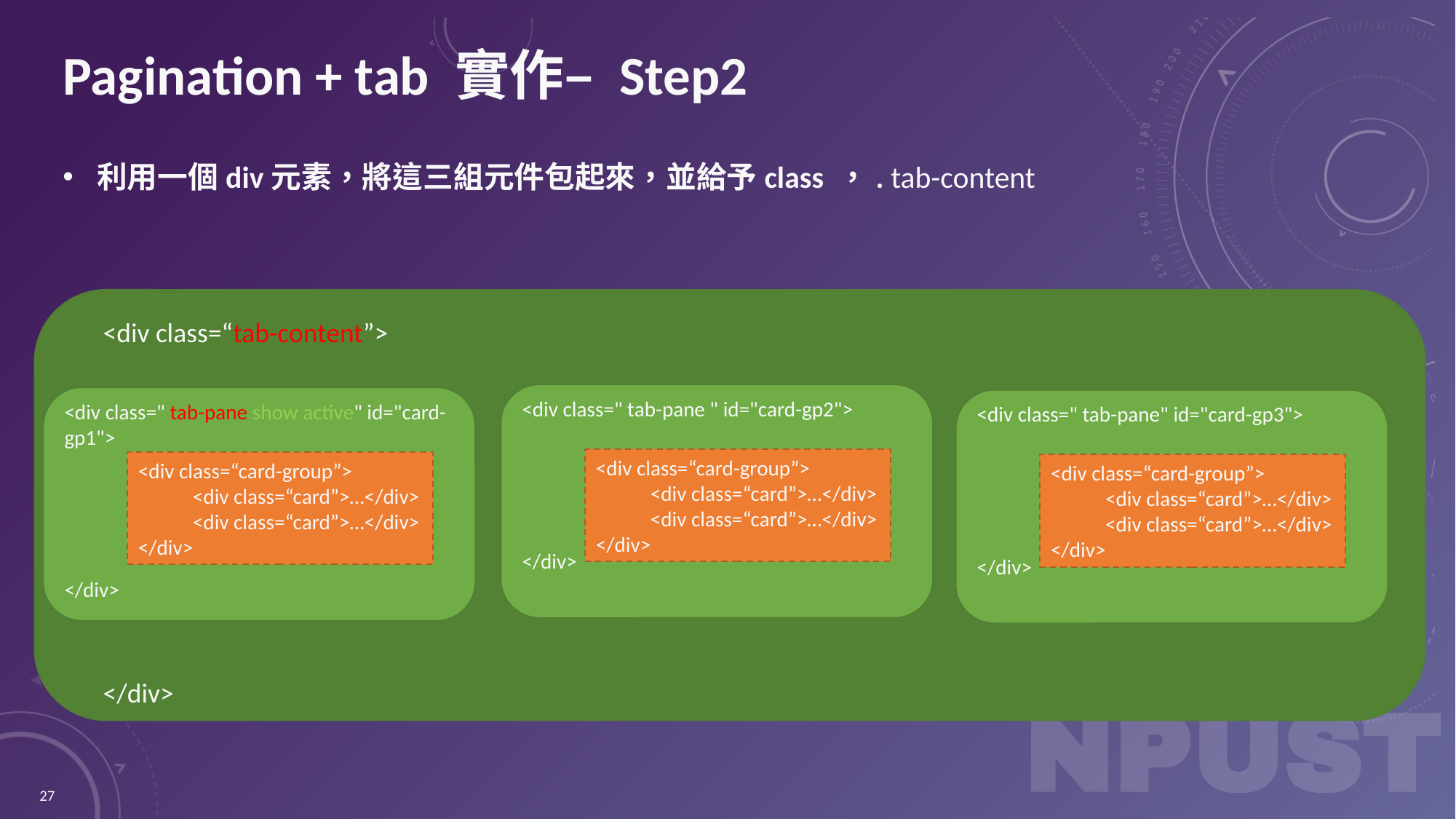

# Pagination + tab 實作– Step2
利用一個div元素，將這三組元件包起來，並給予class ，. tab-content

<div class=“tab-content”>

</div>

<div class=" tab-pane " id="card-gp2">

</div>
<div class=“card-group”>
<div class=“card”>…</div>
<div class=“card”>…</div>
</div>

<div class=" tab-pane show active" id="card-gp1">

</div>
<div class=“card-group”>
<div class=“card”>…</div>
<div class=“card”>…</div>
</div>

<div class=" tab-pane" id="card-gp3">

</div>
<div class=“card-group”>
<div class=“card”>…</div>
<div class=“card”>…</div>
</div>
27